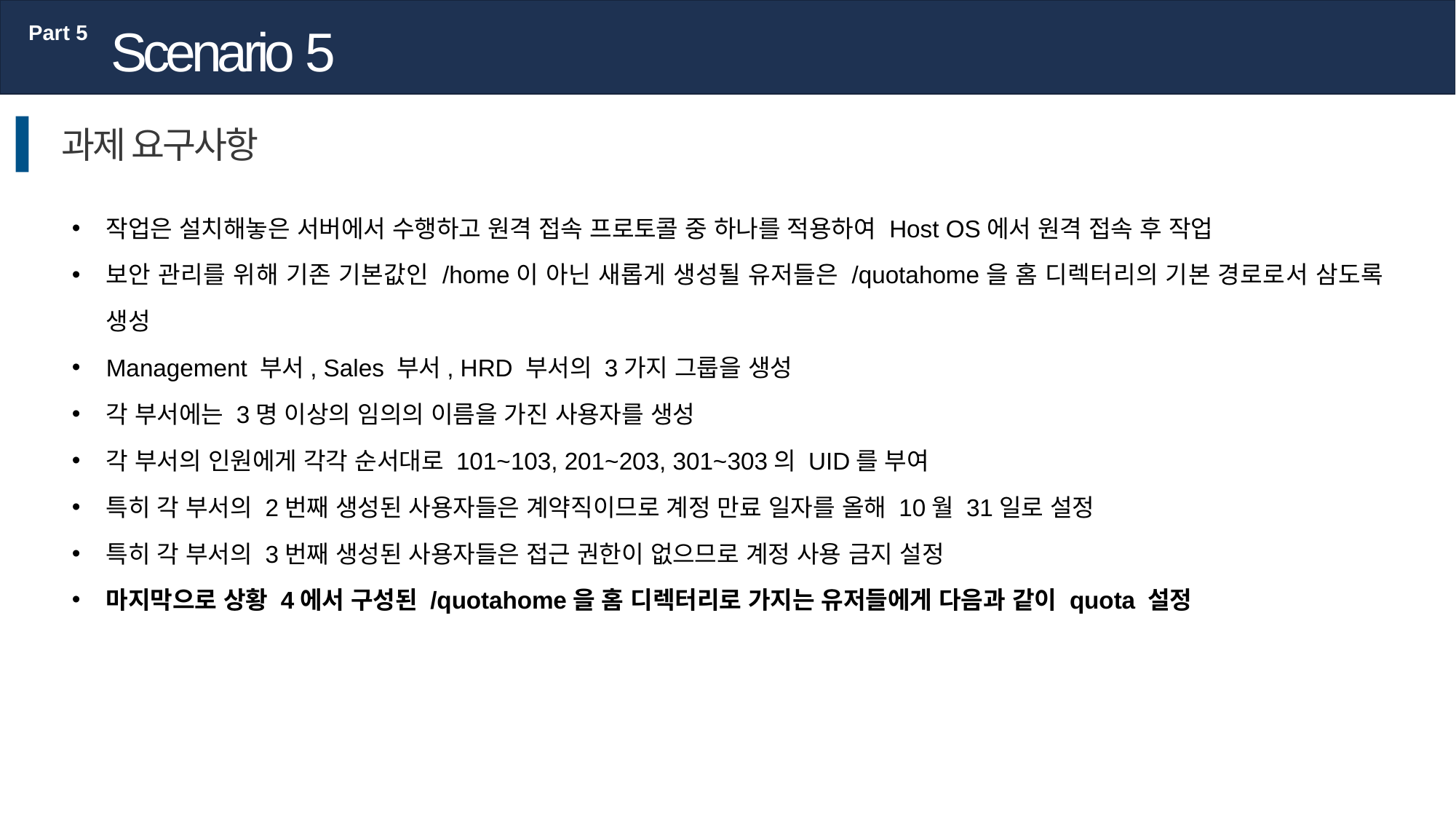

Scenario 5
Part 5

과제 요구사항
작업은 설치해놓은 서버에서 수행하고 원격 접속 프로토콜 중 하나를 적용하여 Host OS에서 원격 접속 후 작업
보안 관리를 위해 기존 기본값인 /home이 아닌 새롭게 생성될 유저들은 /quotahome을 홈 디렉터리의 기본 경로로서 삼도록 생성
Management 부서, Sales 부서, HRD 부서의 3가지 그룹을 생성
각 부서에는 3명 이상의 임의의 이름을 가진 사용자를 생성
각 부서의 인원에게 각각 순서대로 101~103, 201~203, 301~303의 UID를 부여
특히 각 부서의 2번째 생성된 사용자들은 계약직이므로 계정 만료 일자를 올해 10월 31일로 설정
특히 각 부서의 3번째 생성된 사용자들은 접근 권한이 없으므로 계정 사용 금지 설정
마지막으로 상황 4에서 구성된 /quotahome을 홈 디렉터리로 가지는 유저들에게 다음과 같이 quota 설정